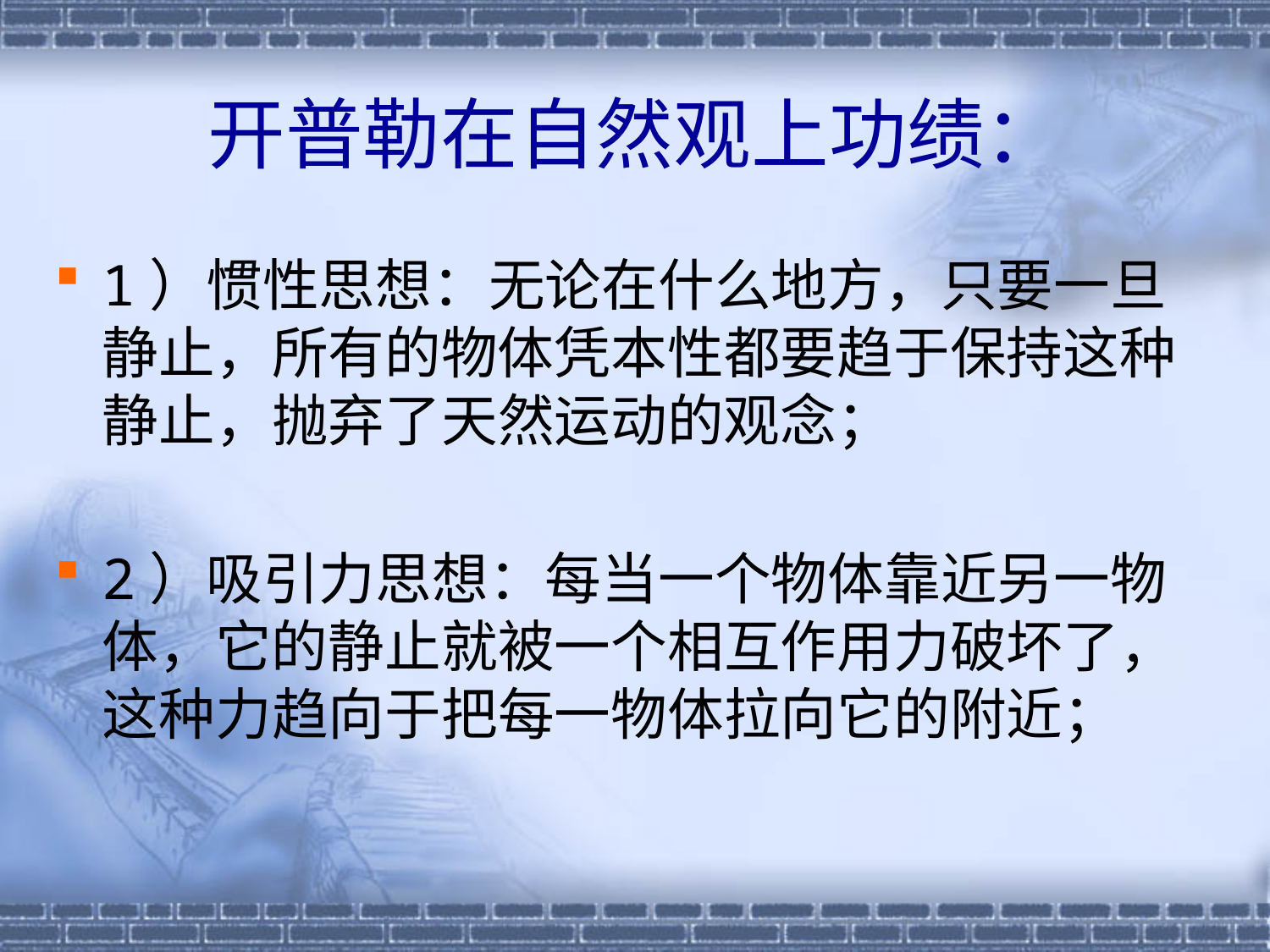

# 开普勒在自然观上功绩：
1）惯性思想：无论在什么地方，只要一旦静止，所有的物体凭本性都要趋于保持这种静止，抛弃了天然运动的观念；

2）吸引力思想：每当一个物体靠近另一物体，它的静止就被一个相互作用力破坏了，这种力趋向于把每一物体拉向它的附近；